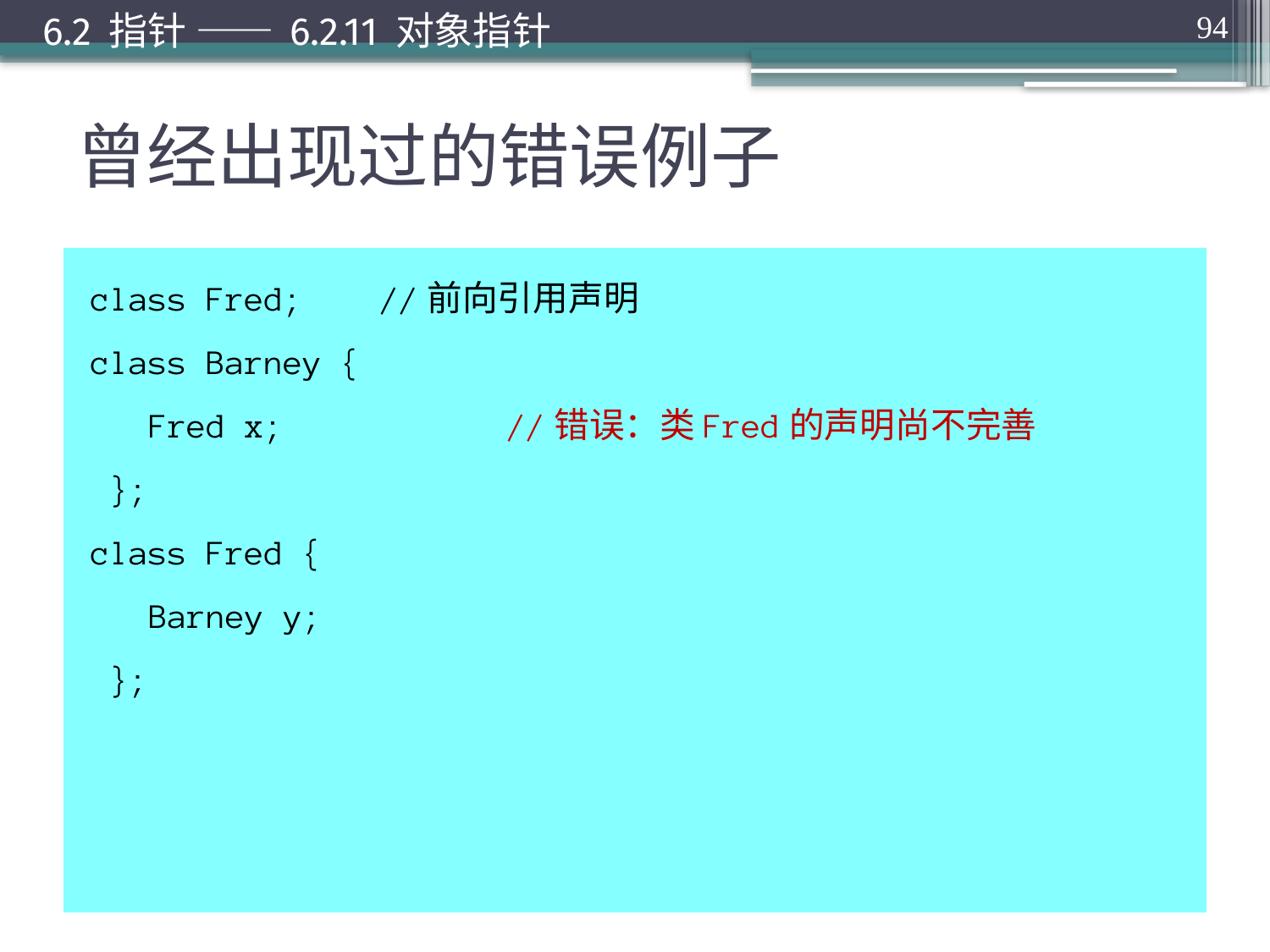

6.2 指针 —— 6.2.11 对象指针
94
# 曾经出现过的错误例子
class Fred;	//前向引用声明
class Barney {
   Fred x;		//错误：类Fred的声明尚不完善
 };
class Fred {
   Barney y;
 };